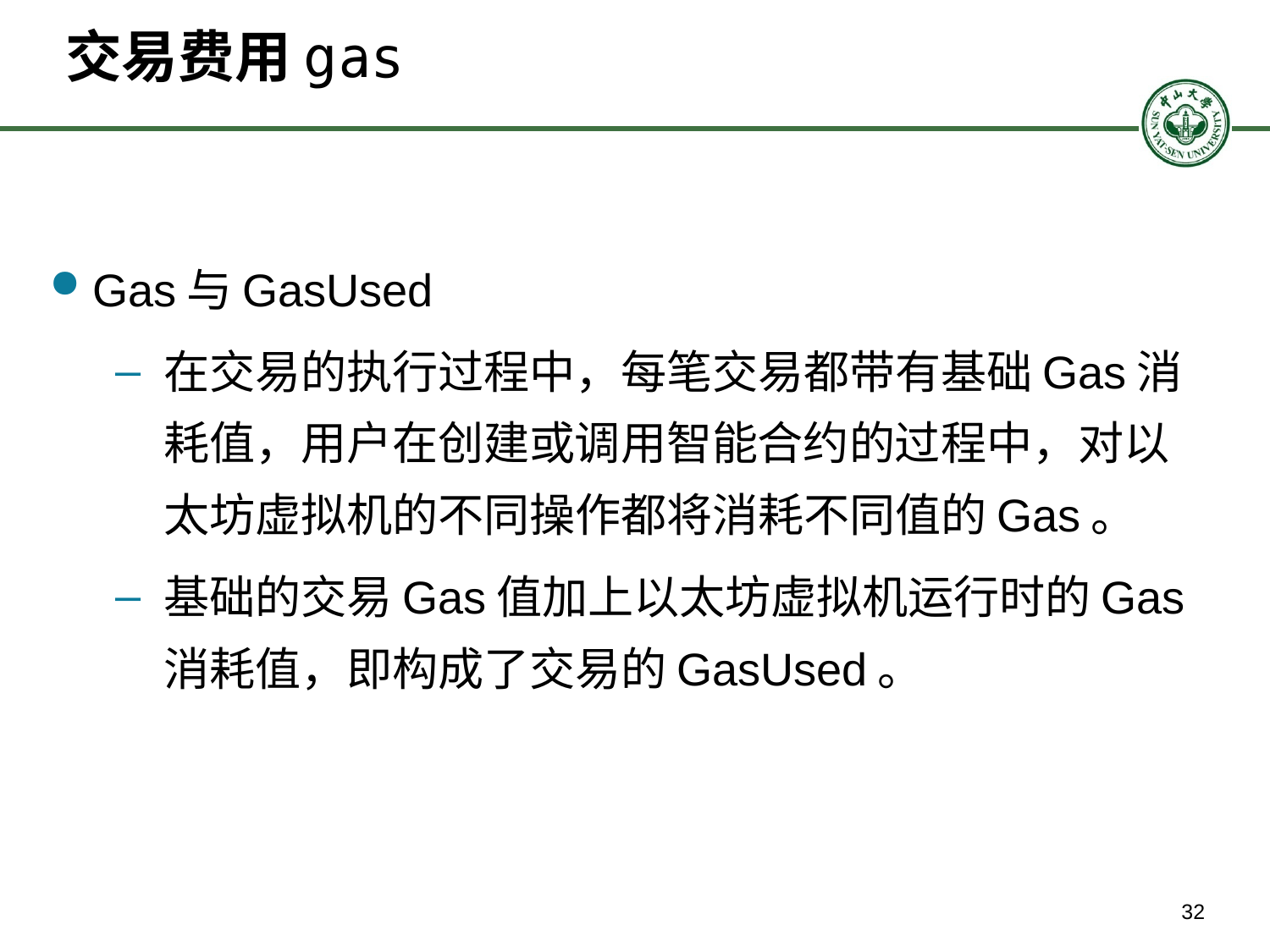

# 交易费用gas
Gas与GasUsed
在交易的执行过程中，每笔交易都带有基础Gas消耗值，用户在创建或调用智能合约的过程中，对以太坊虚拟机的不同操作都将消耗不同值的Gas。
基础的交易Gas值加上以太坊虚拟机运行时的Gas消耗值，即构成了交易的GasUsed。